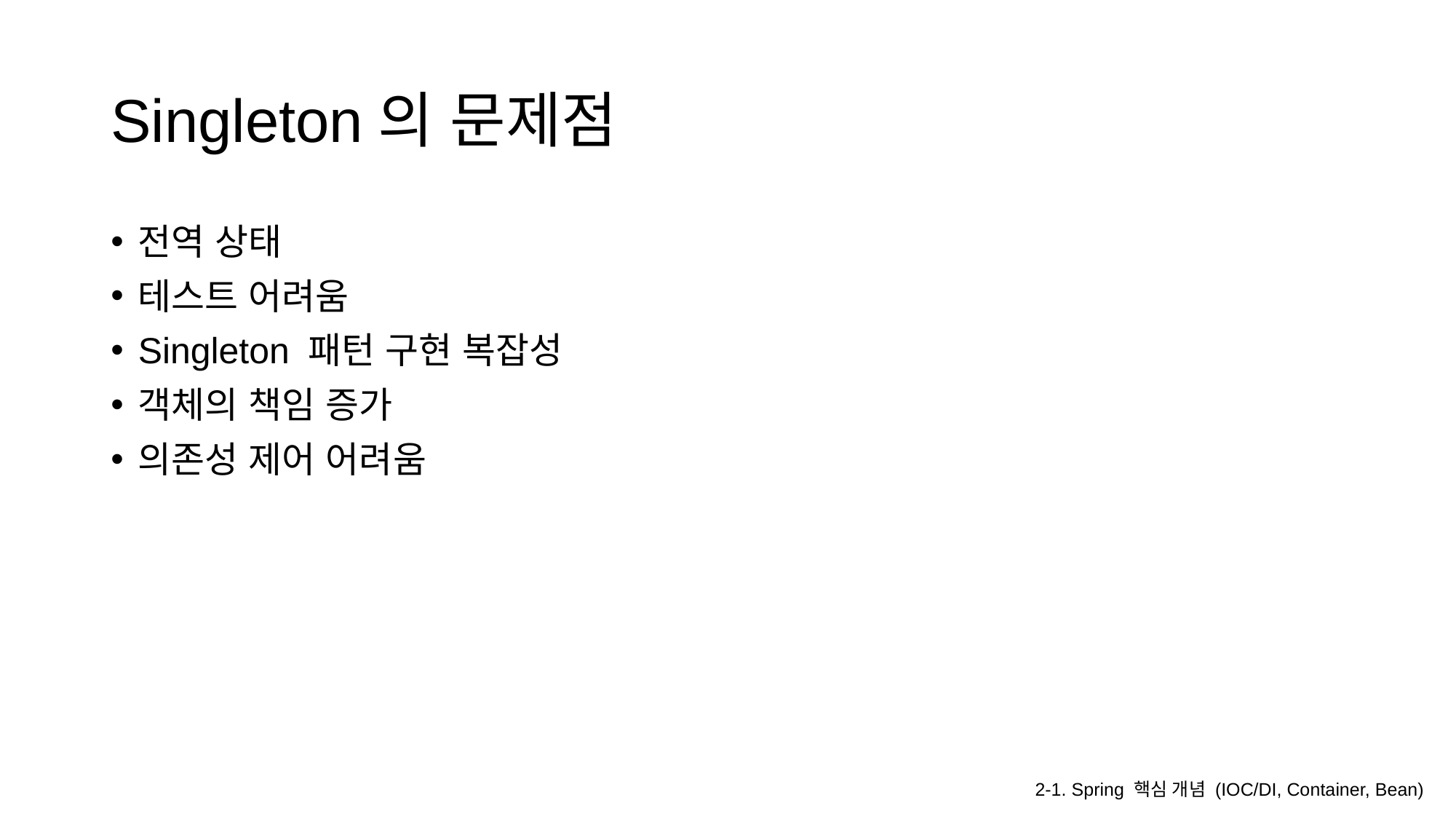

# Singleton의 문제점
전역 상태
테스트 어려움
Singleton 패턴 구현 복잡성
객체의 책임 증가
의존성 제어 어려움
2-1. Spring 핵심 개념 (IOC/DI, Container, Bean)